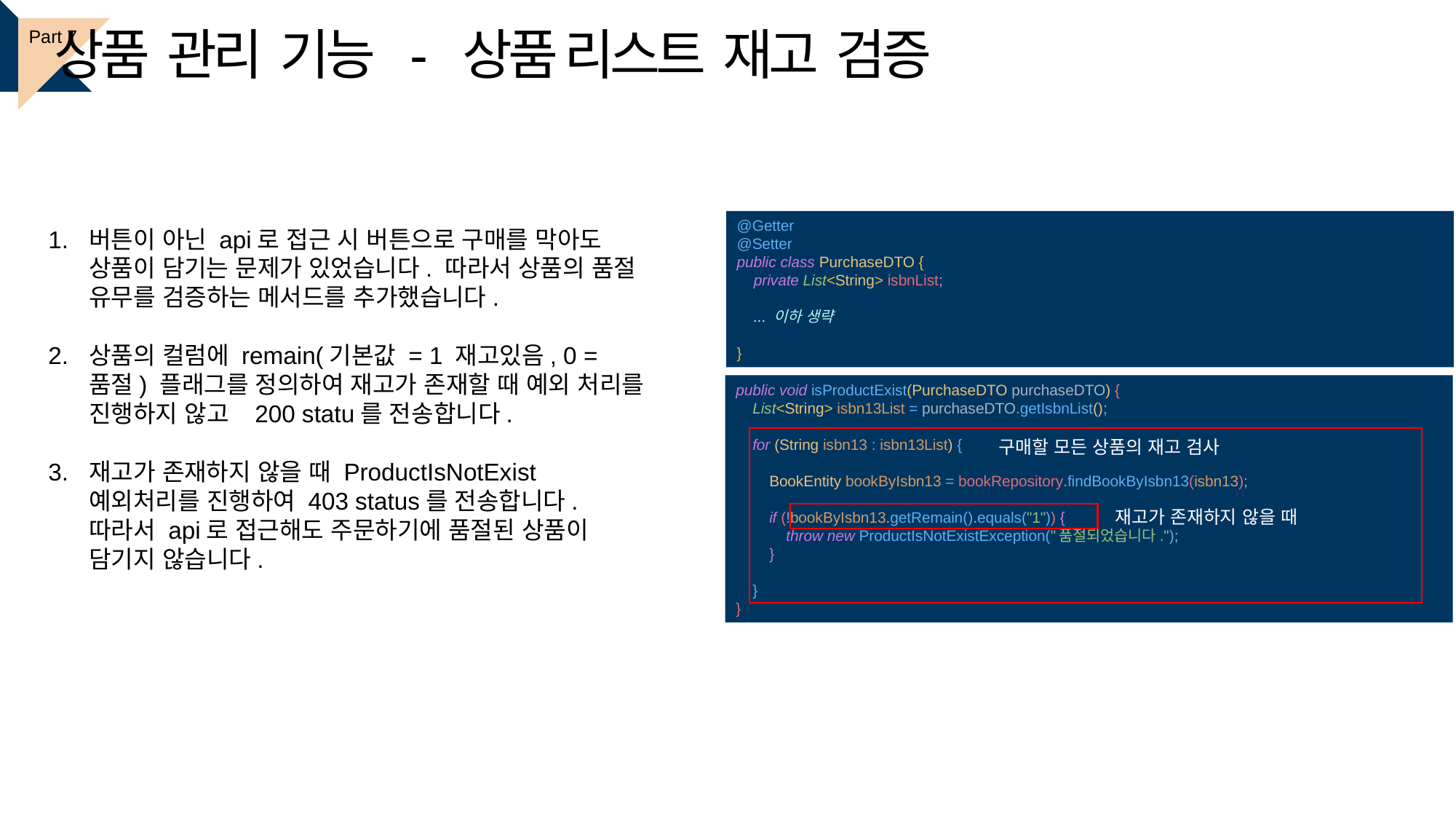

상품  관리  기능  -  상품 리스트  재고  검증

Part 7

@Getter
@Setter
public class PurchaseDTO {
    private List<String> isbnList;
    ... 이하 생략
}
public void isProductExist(PurchaseDTO purchaseDTO) {
    List<String> isbn13List = purchaseDTO.getIsbnList();
    for (String isbn13 : isbn13List) {
        BookEntity bookByIsbn13 = bookRepository.findBookByIsbn13(isbn13);
        if (!bookByIsbn13.getRemain().equals("1")) {
            throw new ProductIsNotExistException("품절되었습니다.");
        }
    }
}

재고가 존재하지 않을 때
Isbn 코드는 10자리, 13자리 2종류

구매할 모든 상품의 재고 검사
재고가 존재하지 않을 때
버튼이 아닌 api로 접근 시 버튼으로 구매를 막아도 상품이 담기는 문제가 있었습니다. 따라서 상품의 품절 유무를 검증하는 메서드를 추가했습니다.

상품의 컬럼에 remain(기본값 = 1 재고있음, 0 = 품절) 플래그를 정의하여 재고가 존재할 때 예외 처리를 진행하지 않고   200 statu를 전송합니다.

재고가 존재하지 않을 때 ProductIsNotExist 예외처리를 진행하여 403 status를 전송합니다. 따라서 api로 접근해도 주문하기에 품절된 상품이 담기지 않습니다.